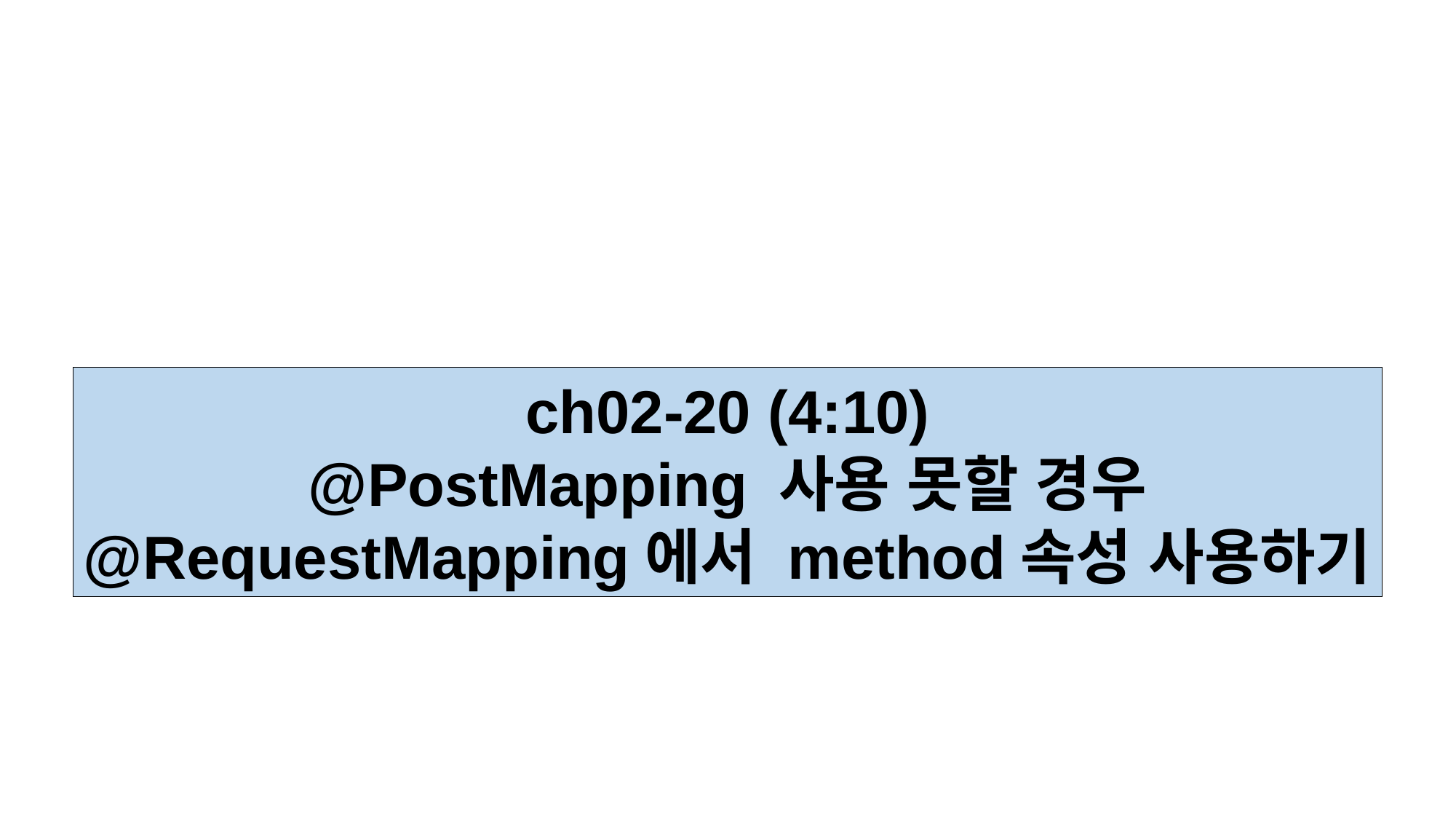

ch02-20 (4:10)
@PostMapping 사용 못할 경우
@RequestMapping에서 method속성 사용하기